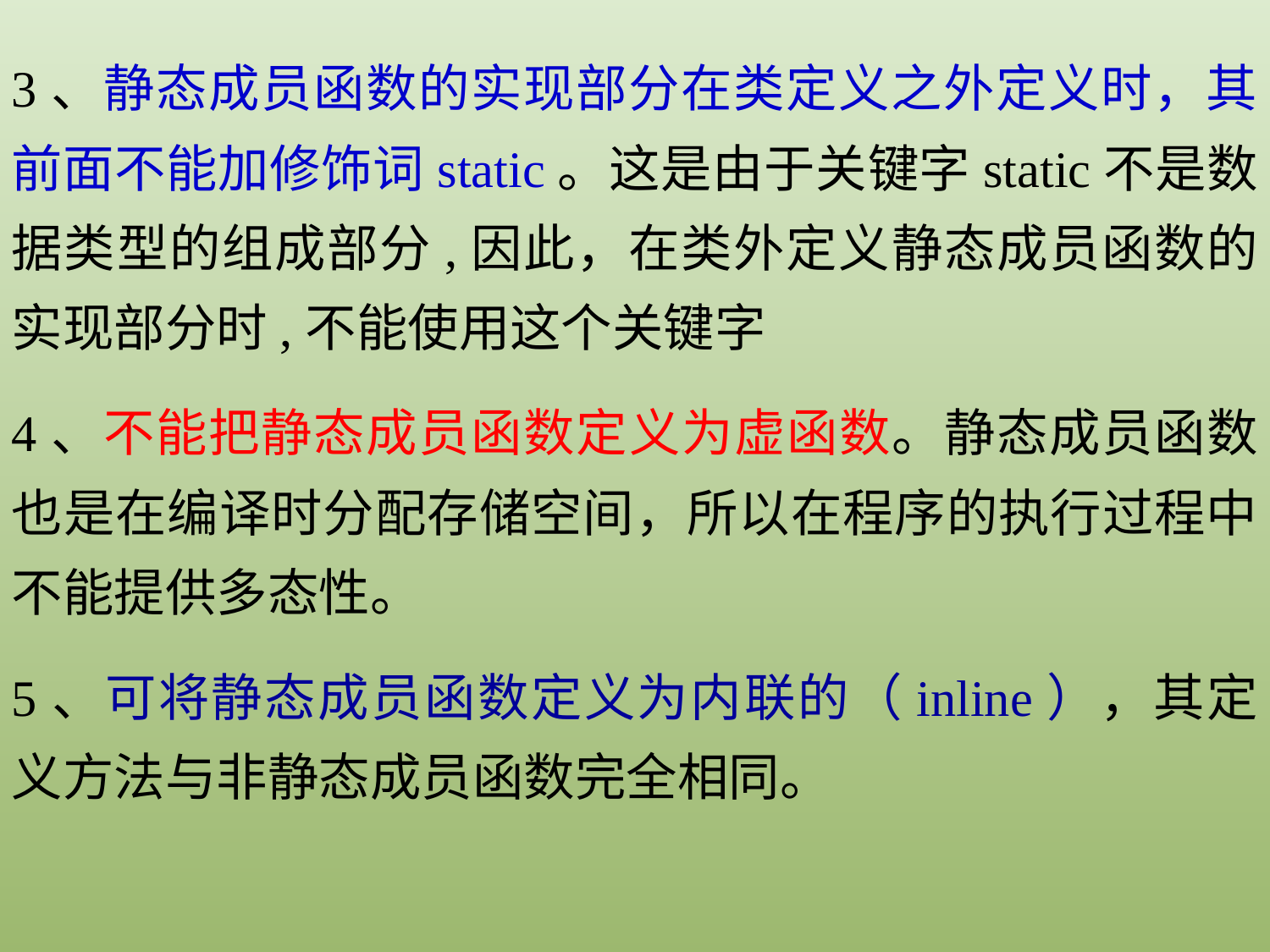

3、静态成员函数的实现部分在类定义之外定义时，其前面不能加修饰词static。这是由于关键字static不是数据类型的组成部分,因此，在类外定义静态成员函数的实现部分时,不能使用这个关键字
4、不能把静态成员函数定义为虚函数。静态成员函数也是在编译时分配存储空间，所以在程序的执行过程中不能提供多态性。
5、可将静态成员函数定义为内联的（inline），其定义方法与非静态成员函数完全相同。
824